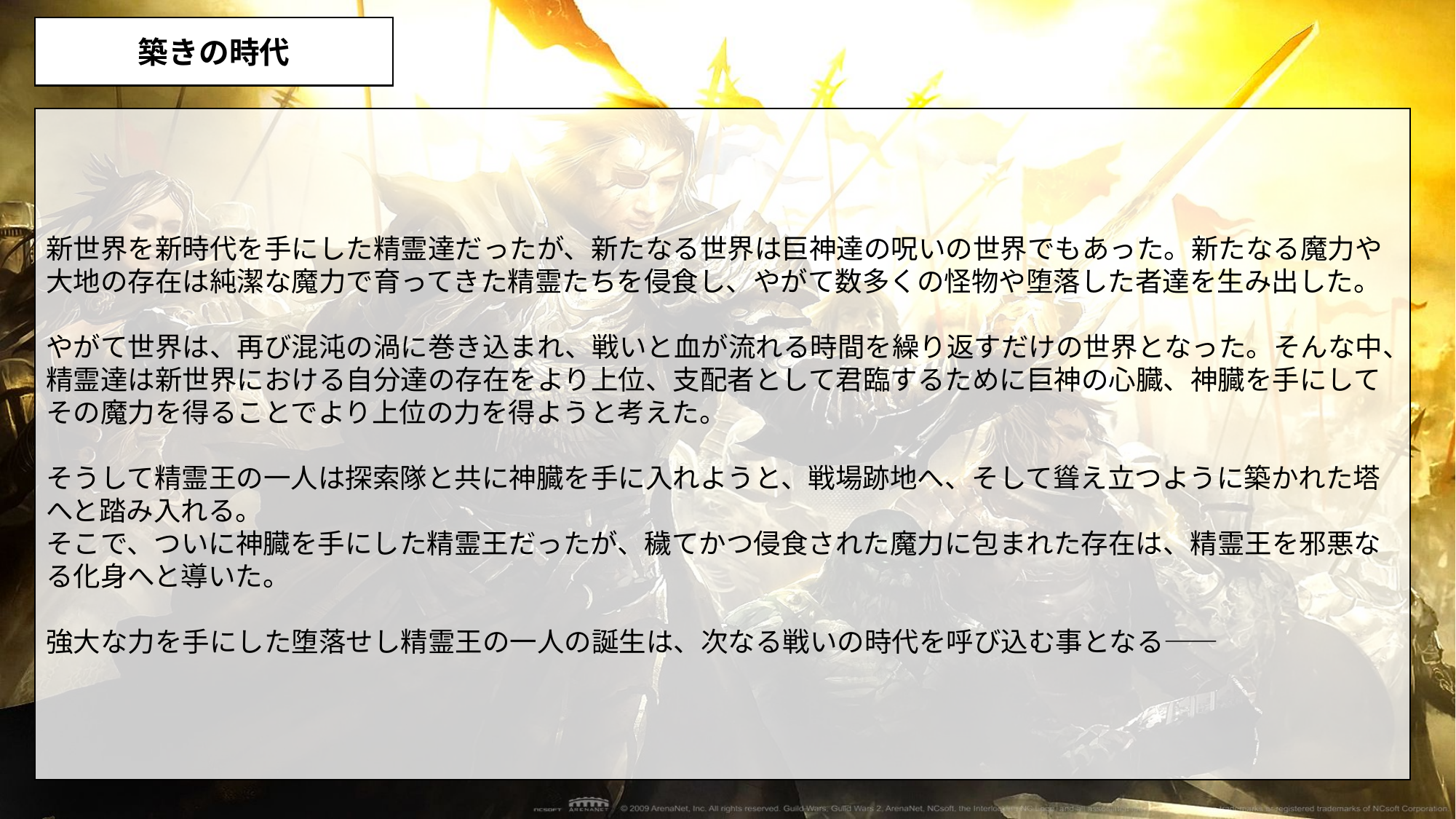

築きの時代
新世界を新時代を手にした精霊達だったが、新たなる世界は巨神達の呪いの世界でもあった。新たなる魔力や大地の存在は純潔な魔力で育ってきた精霊たちを侵食し、やがて数多くの怪物や堕落した者達を生み出した。

やがて世界は、再び混沌の渦に巻き込まれ、戦いと血が流れる時間を繰り返すだけの世界となった。そんな中、精霊達は新世界における自分達の存在をより上位、支配者として君臨するために巨神の心臓、神臓を手にしてその魔力を得ることでより上位の力を得ようと考えた。

そうして精霊王の一人は探索隊と共に神臓を手に入れようと、戦場跡地へ、そして聳え立つように築かれた塔へと踏み入れる。
そこで、ついに神臓を手にした精霊王だったが、穢てかつ侵食された魔力に包まれた存在は、精霊王を邪悪なる化身へと導いた。

強大な力を手にした堕落せし精霊王の一人の誕生は、次なる戦いの時代を呼び込む事となる――